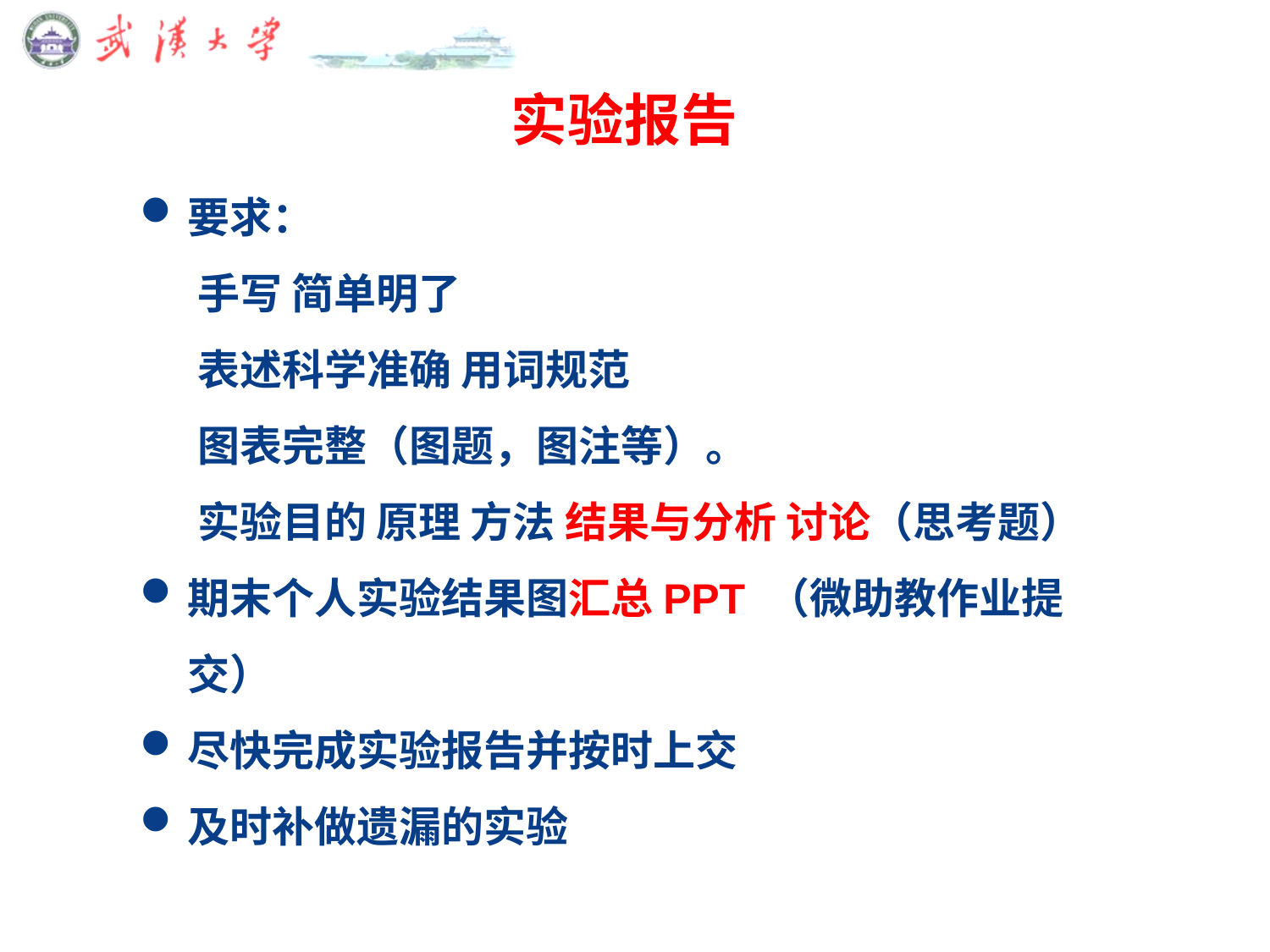

# 实验报告

要求：
     手写 简单明了
     表述科学准确 用词规范
     图表完整（图题，图注等）。
     实验目的 原理 方法 结果与分析 讨论（思考题）
期末个人实验结果图汇总PPT （微助教作业提交）
尽快完成实验报告并按时上交
及时补做遗漏的实验